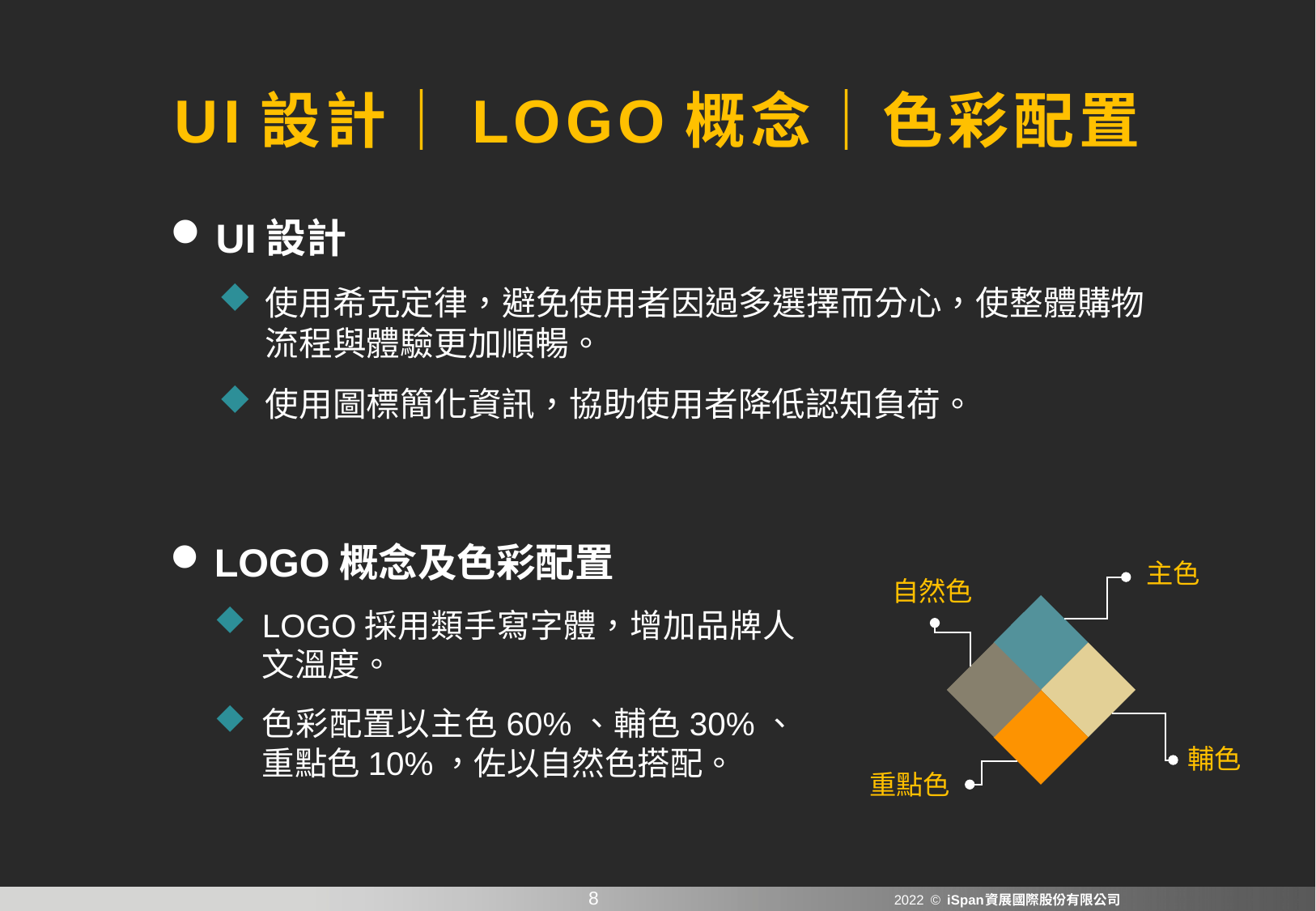

UI設計｜LOGO概念｜色彩配置
UI設計
使用希克定律，避免使用者因過多選擇而分心，使整體購物流程與體驗更加順暢。
使用圖標簡化資訊，協助使用者降低認知負荷。
LOGO概念及色彩配置
LOGO採用類手寫字體，增加品牌人文溫度。
色彩配置以主色60%、輔色30%、重點色10%，佐以自然色搭配。
主色
自然色

輔色
重點色